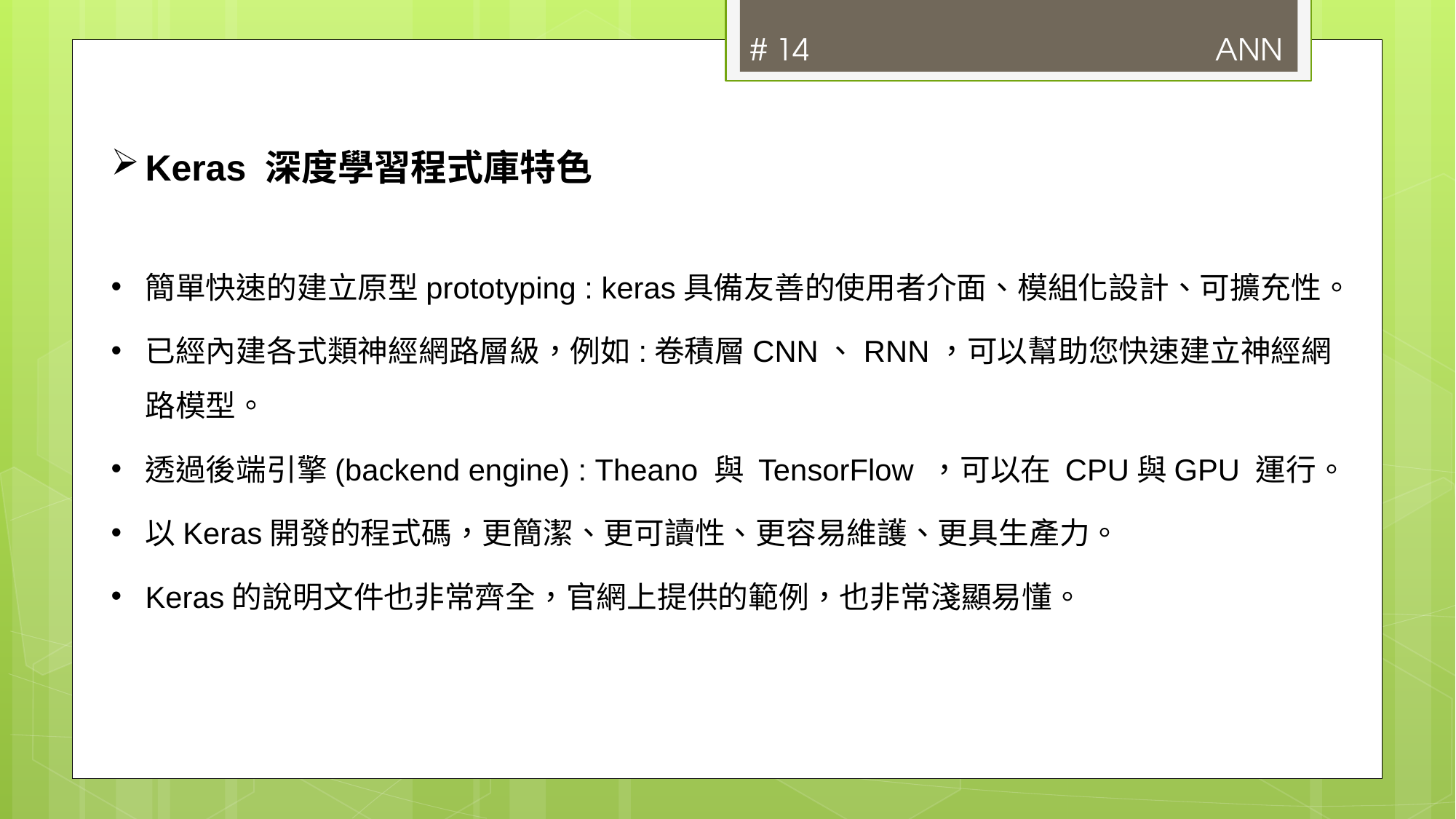

# 14
ANN
Keras 深度學習程式庫特色

簡單快速的建立原型prototyping : keras具備友善的使用者介面、模組化設計、可擴充性。
已經內建各式類神經網路層級，例如:卷積層CNN、RNN，可以幫助您快速建立神經網路模型。
透過後端引擎(backend engine) : Theano 與 TensorFlow ，可以在 CPU與GPU 運行。
以Keras開發的程式碼，更簡潔、更可讀性、更容易維護、更具生產力。
Keras的說明文件也非常齊全，官網上提供的範例，也非常淺顯易懂。